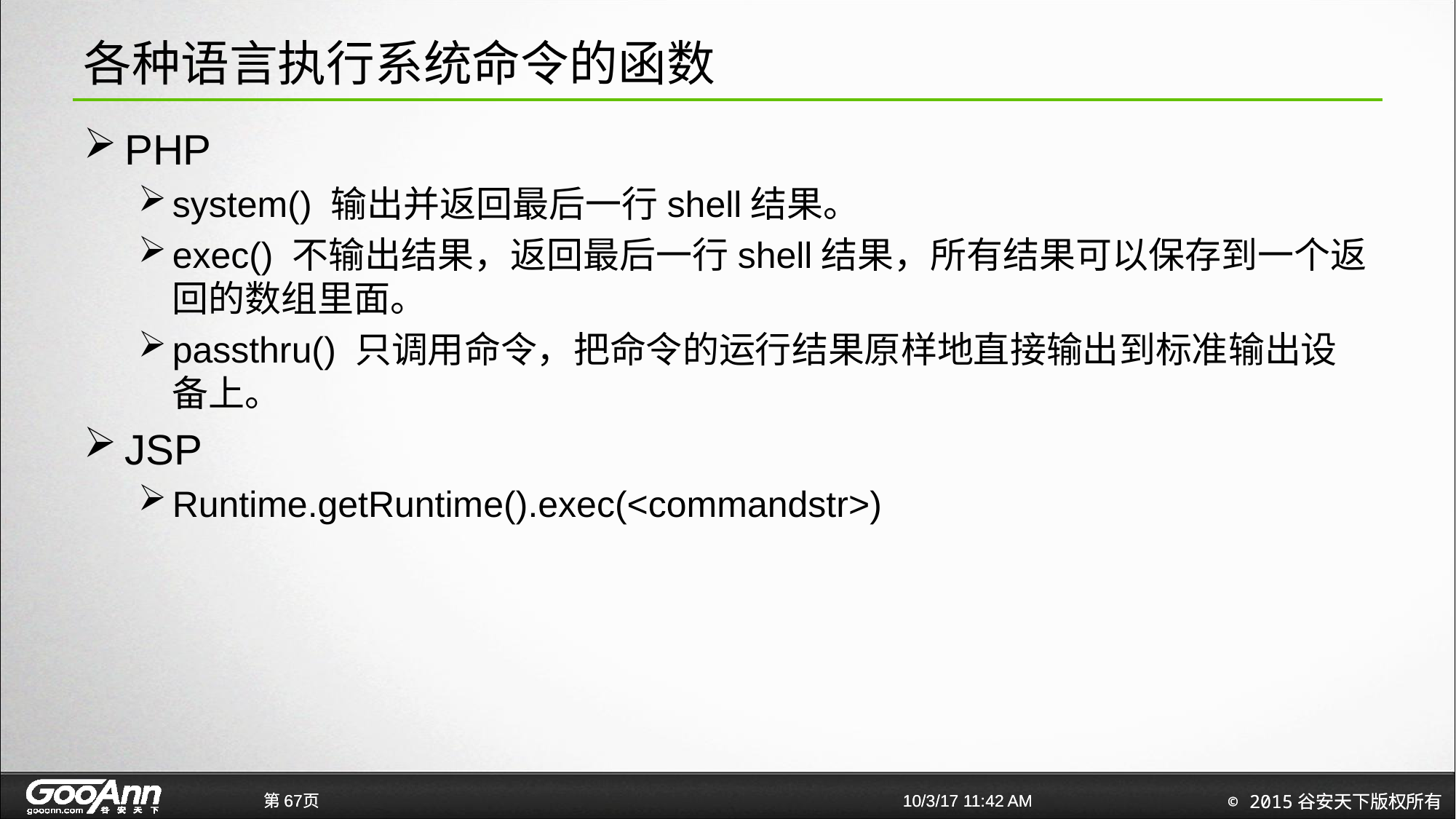

# 各种语言执行系统命令的函数
PHP
system() 输出并返回最后一行shell结果。
exec() 不输出结果，返回最后一行shell结果，所有结果可以保存到一个返回的数组里面。
passthru() 只调用命令，把命令的运行结果原样地直接输出到标准输出设备上。
JSP
Runtime.getRuntime().exec(<commandstr>)